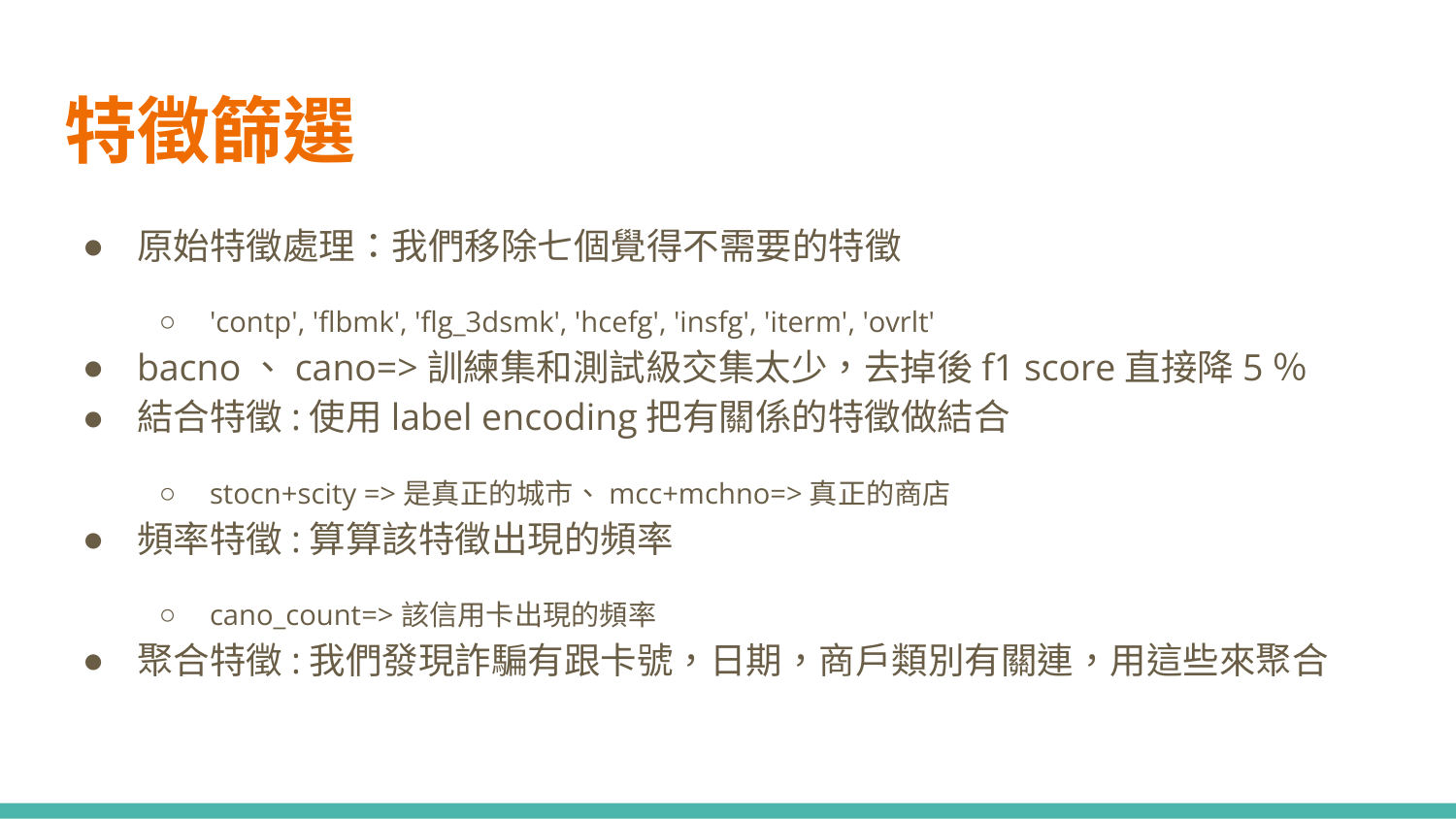

# 特徵篩選
原始特徵處理：我們移除七個覺得不需要的特徵
'contp', 'flbmk', 'flg_3dsmk', 'hcefg', 'insfg', 'iterm', 'ovrlt'
bacno、cano=>訓練集和測試級交集太少，去掉後f1 score直接降5％
結合特徵:使用label encoding把有關係的特徵做結合
stocn+scity =>是真正的城市、mcc+mchno=>真正的商店
頻率特徵:算算該特徵出現的頻率
cano_count=>該信用卡出現的頻率
聚合特徵:我們發現詐騙有跟卡號，日期，商戶類別有關連，用這些來聚合